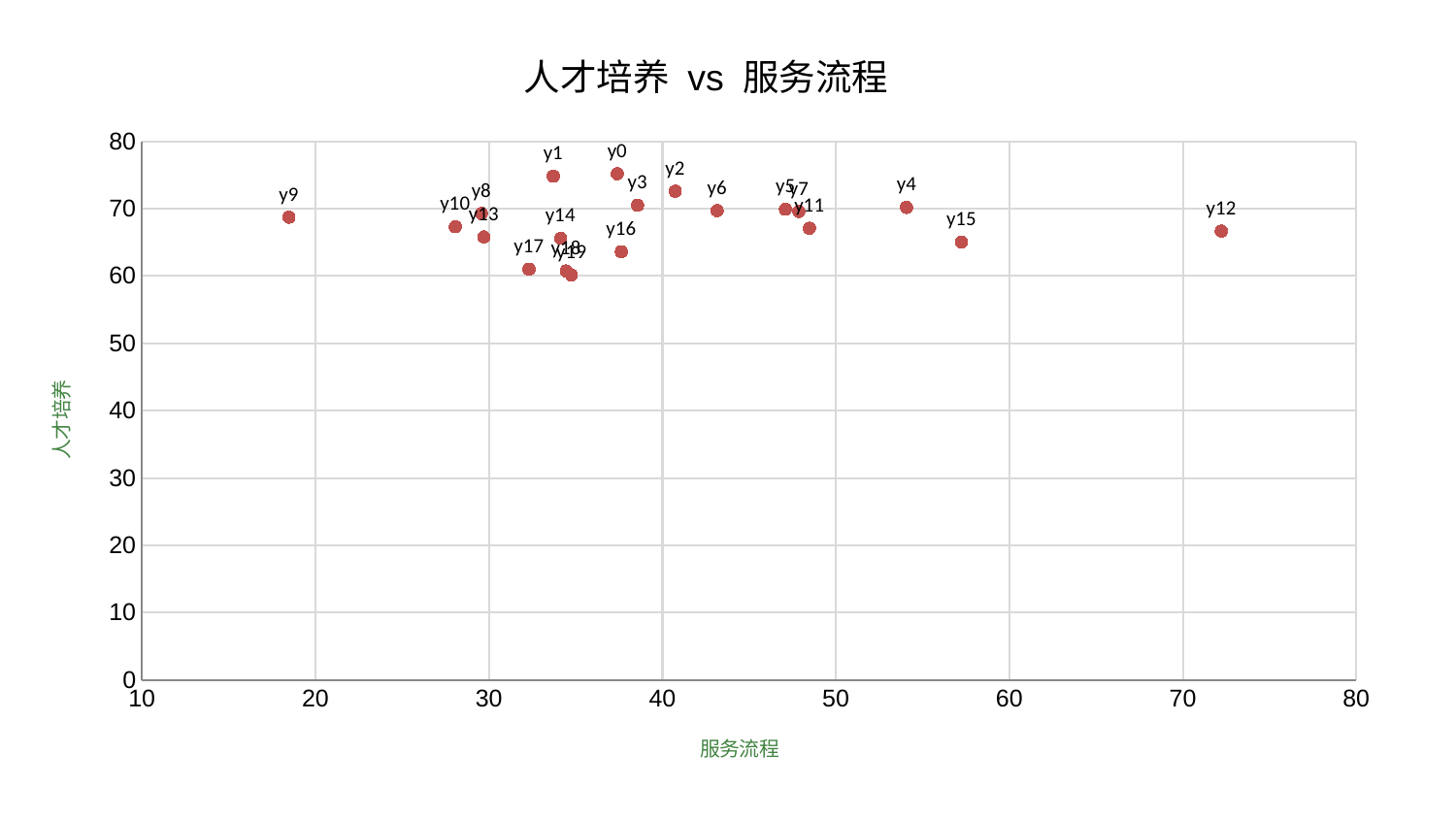

### Chart: 人才培养 vs 服务流程

| Category | 人才培养 |
|---|---|
72